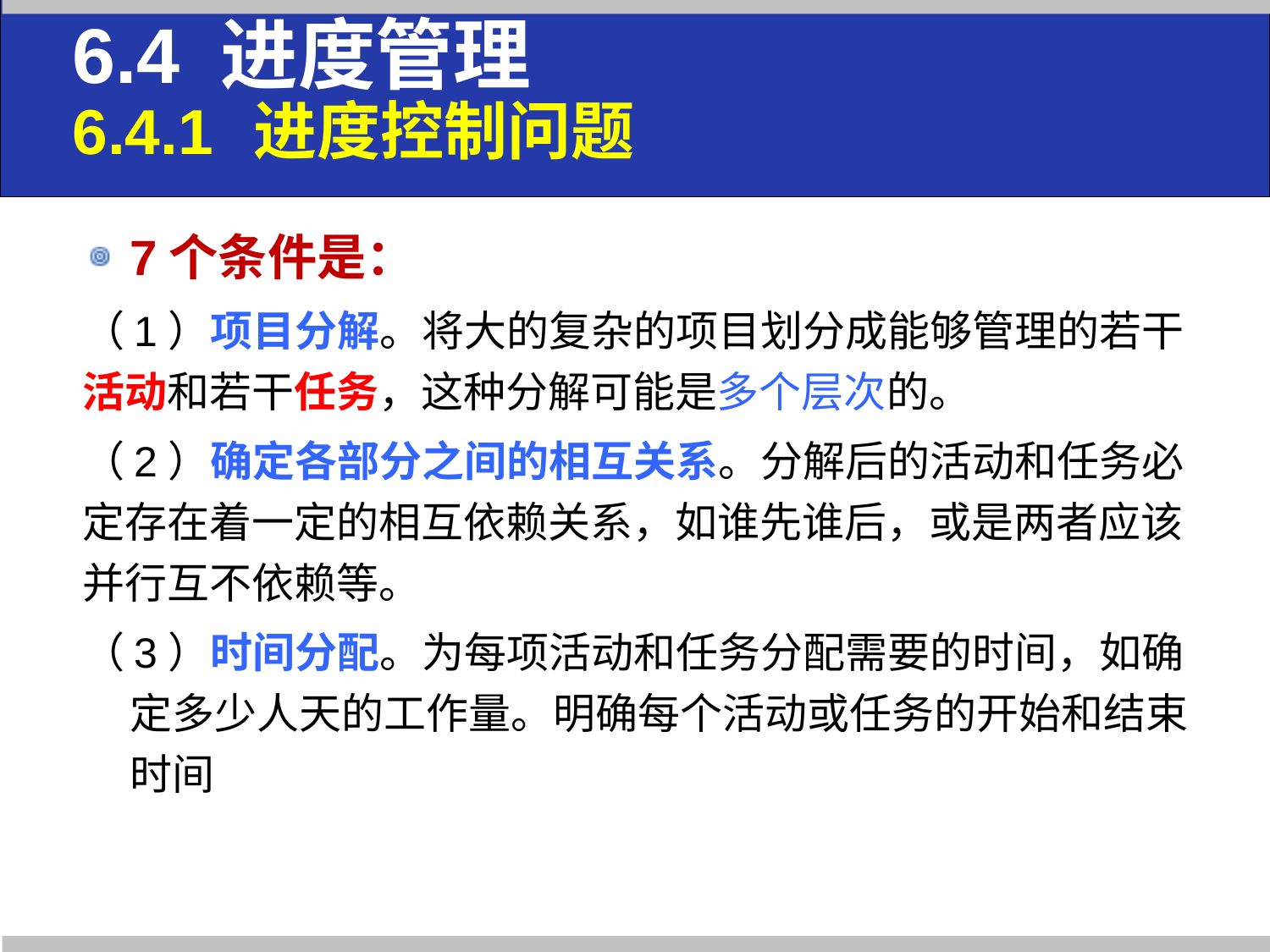

# 6.4 进度管理 6.4.1 进度控制问题
7个条件是：
（1）项目分解。将大的复杂的项目划分成能够管理的若干活动和若干任务，这种分解可能是多个层次的。
（2）确定各部分之间的相互关系。分解后的活动和任务必定存在着一定的相互依赖关系，如谁先谁后，或是两者应该并行互不依赖等。
（3）时间分配。为每项活动和任务分配需要的时间，如确定多少人天的工作量。明确每个活动或任务的开始和结束时间
783